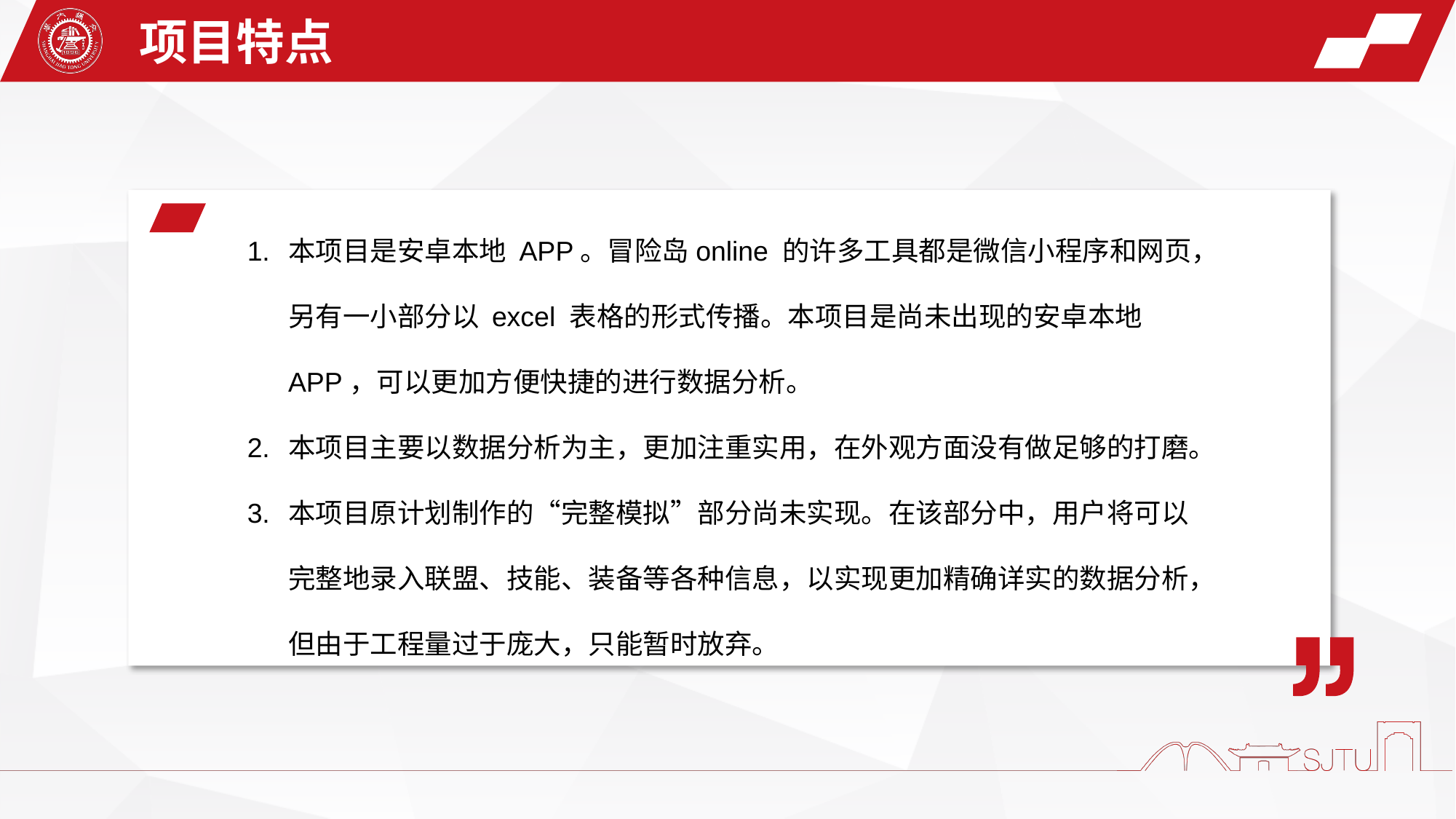

项目特点

本项目是安卓本地 APP。冒险岛online 的许多工具都是微信小程序和网页，另有一小部分以 excel 表格的形式传播。本项目是尚未出现的安卓本地 APP，可以更加方便快捷的进行数据分析。
本项目主要以数据分析为主，更加注重实用，在外观方面没有做足够的打磨。
本项目原计划制作的“完整模拟”部分尚未实现。在该部分中，用户将可以完整地录入联盟、技能、装备等各种信息，以实现更加精确详实的数据分析，但由于工程量过于庞大，只能暂时放弃。